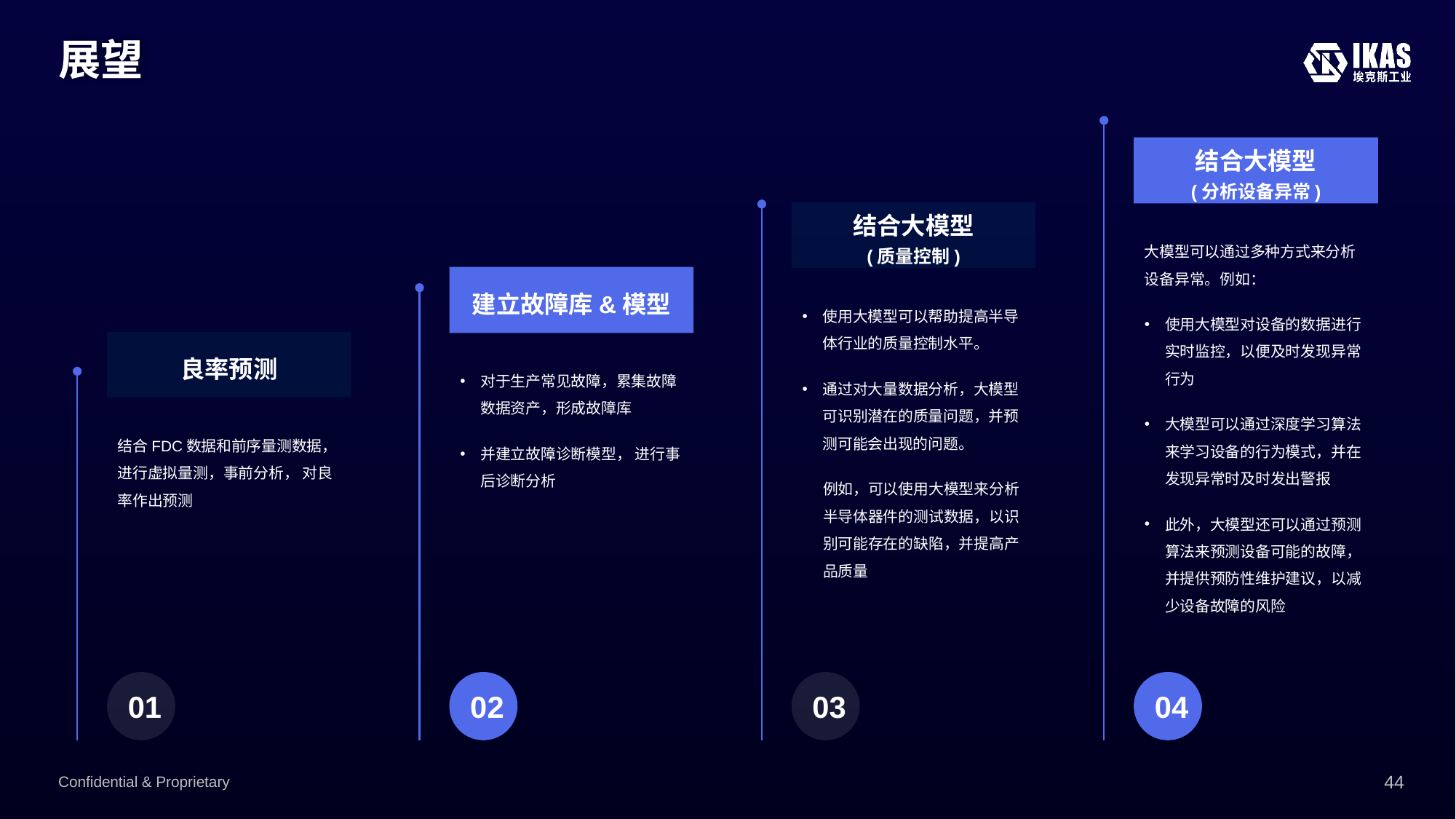

# 展望
结合大模型
(分析设备异常)
结合大模型
(质量控制)
大模型可以通过多种方式来分析设备异常。例如：
使用大模型对设备的数据进行实时监控，以便及时发现异常行为
大模型可以通过深度学习算法来学习设备的行为模式，并在发现异常时及时发出警报
此外，大模型还可以通过预测算法来预测设备可能的故障，并提供预防性维护建议，以减少设备故障的风险
建立故障库&模型
使用大模型可以帮助提高半导体行业的质量控制水平。
通过对大量数据分析，大模型可识别潜在的质量问题，并预测可能会出现的问题。
例如，可以使用大模型来分析半导体器件的测试数据，以识别可能存在的缺陷，并提高产品质量
良率预测
对于生产常见故障，累集故障数据资产，形成故障库
并建立故障诊断模型， 进行事后诊断分析
结合FDC数据和前序量测数据， 进行虚拟量测，事前分析， 对良率作出预测
01
02
03
04